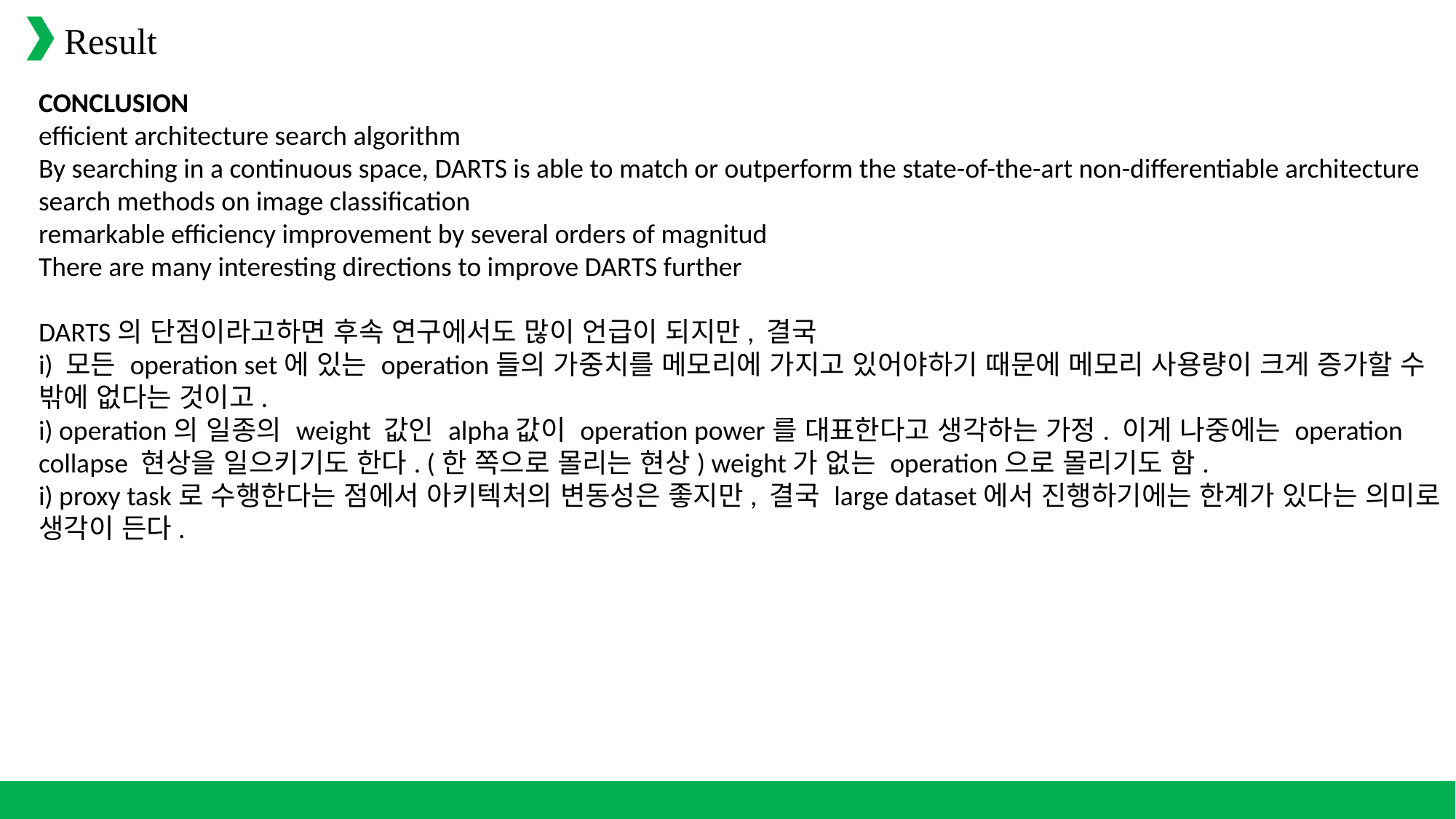

Result
CONCLUSION
efficient architecture search algorithm
By searching in a continuous space, DARTS is able to match or outperform the state-of-the-art non-differentiable architecture search methods on image classification
remarkable efficiency improvement by several orders of magnitud
There are many interesting directions to improve DARTS further

DARTS의 단점이라고하면 후속 연구에서도 많이 언급이 되지만, 결국
i) 모든 operation set에 있는 operation들의 가중치를 메모리에 가지고 있어야하기 때문에 메모리 사용량이 크게 증가할 수 밖에 없다는 것이고.
i) operation의 일종의 weight 값인 alpha값이 operation power를 대표한다고 생각하는 가정. 이게 나중에는 operation collapse 현상을 일으키기도 한다. (한 쪽으로 몰리는 현상) weight가 없는 operation으로 몰리기도 함.
i) proxy task로 수행한다는 점에서 아키텍처의 변동성은 좋지만, 결국 large dataset에서 진행하기에는 한계가 있다는 의미로 생각이 든다.